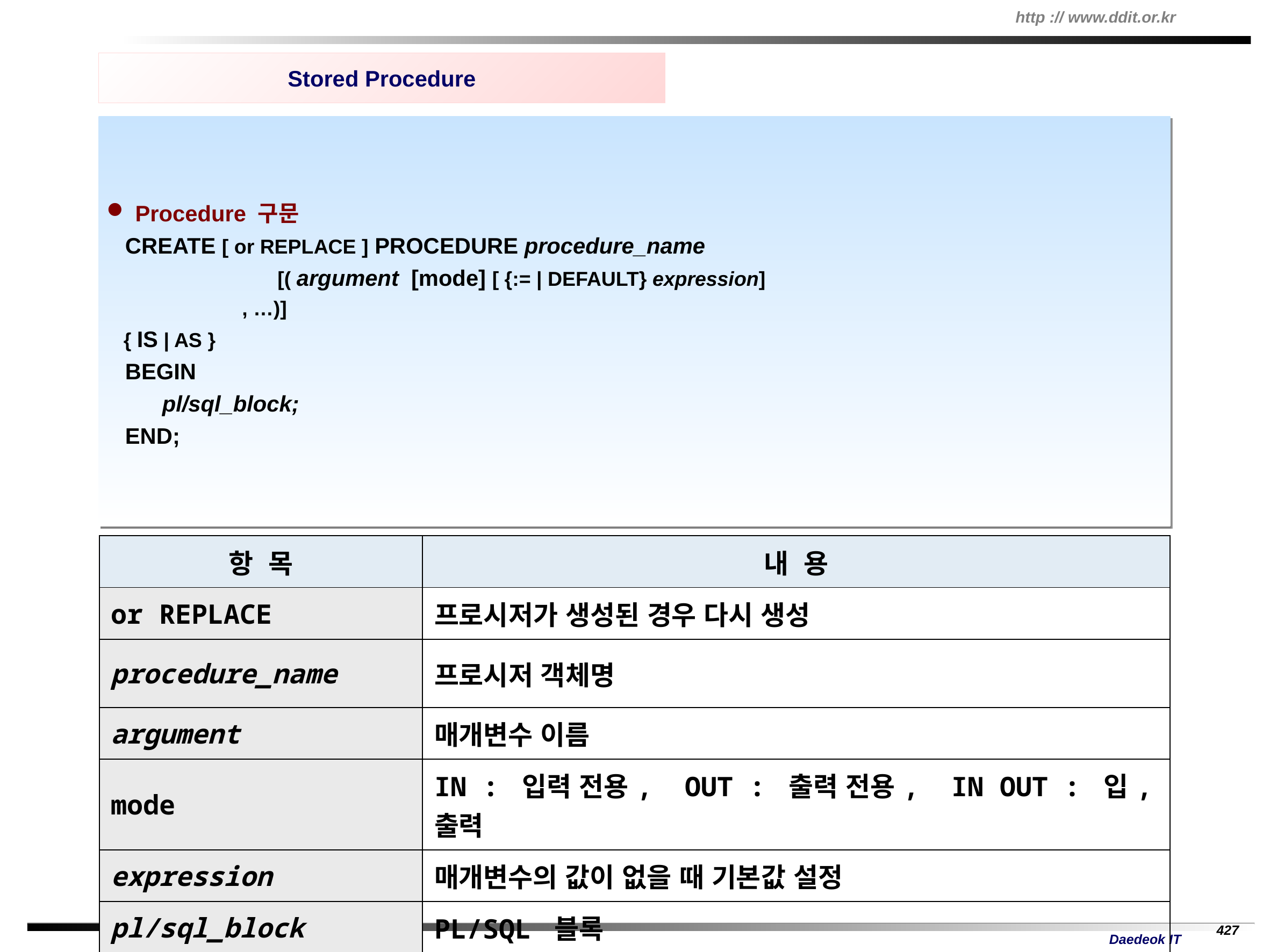

Stored Procedure
 Procedure 구문
   CREATE [ or REPLACE ] PROCEDURE procedure_name
	                [( argument  [mode] [ {:= | DEFAULT} expression]
                        , …)]
   { IS | AS }
   BEGIN
         pl/sql_block;
   END;
| 항 목 | 내 용 |
| --- | --- |
| or REPLACE | 프로시저가 생성된 경우 다시 생성 |
| procedure\_name | 프로시저 객체명 |
| argument | 매개변수 이름 |
| mode | IN : 입력 전용, OUT : 출력 전용, IN OUT : 입, 출력 |
| expression | 매개변수의 값이 없을 때 기본값 설정 |
| pl/sql\_block | PL/SQL 블록 |